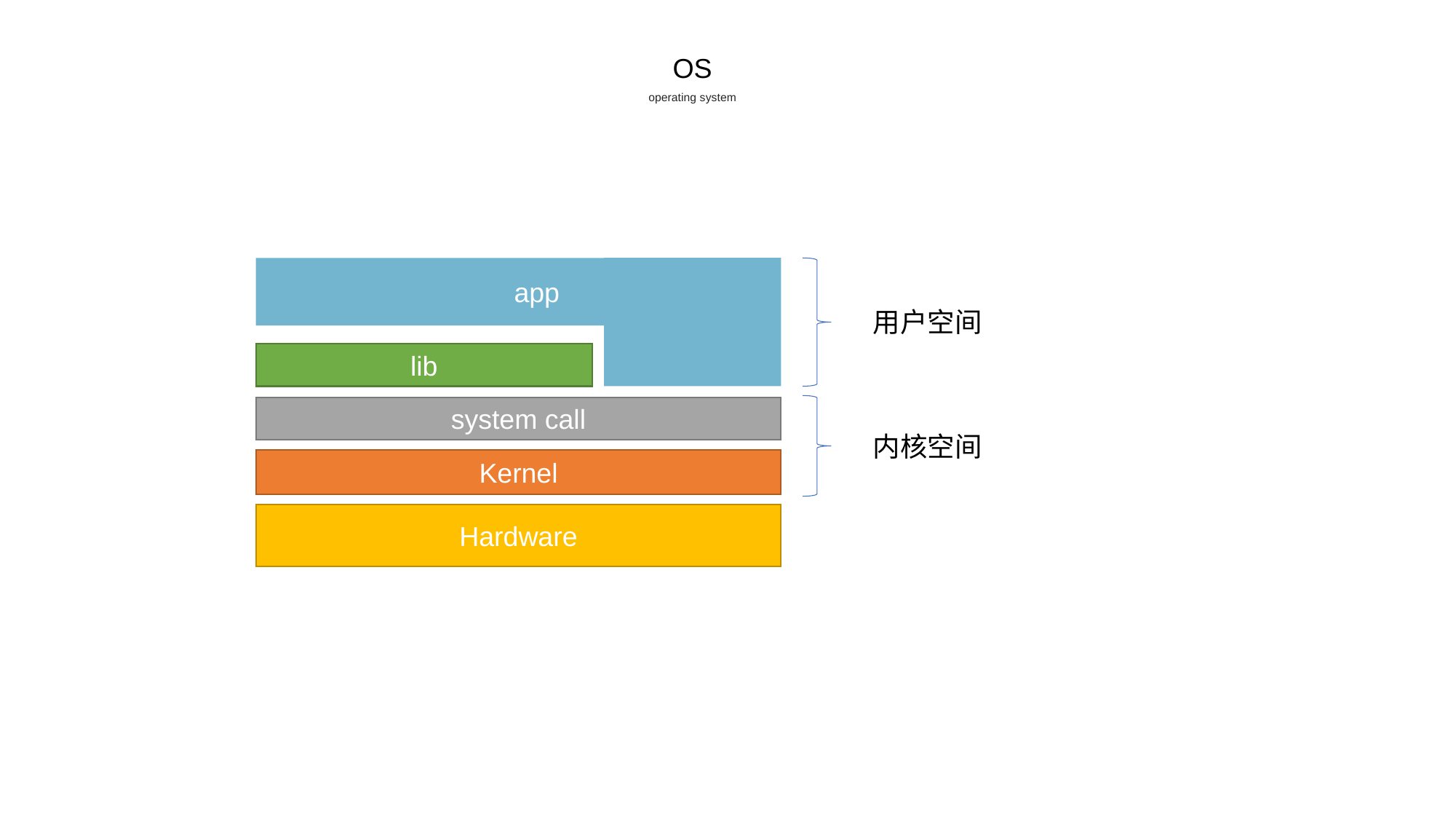

OS

operating system
                            app

用户空间
lib

system call
内核空间
Kernel
Hardware